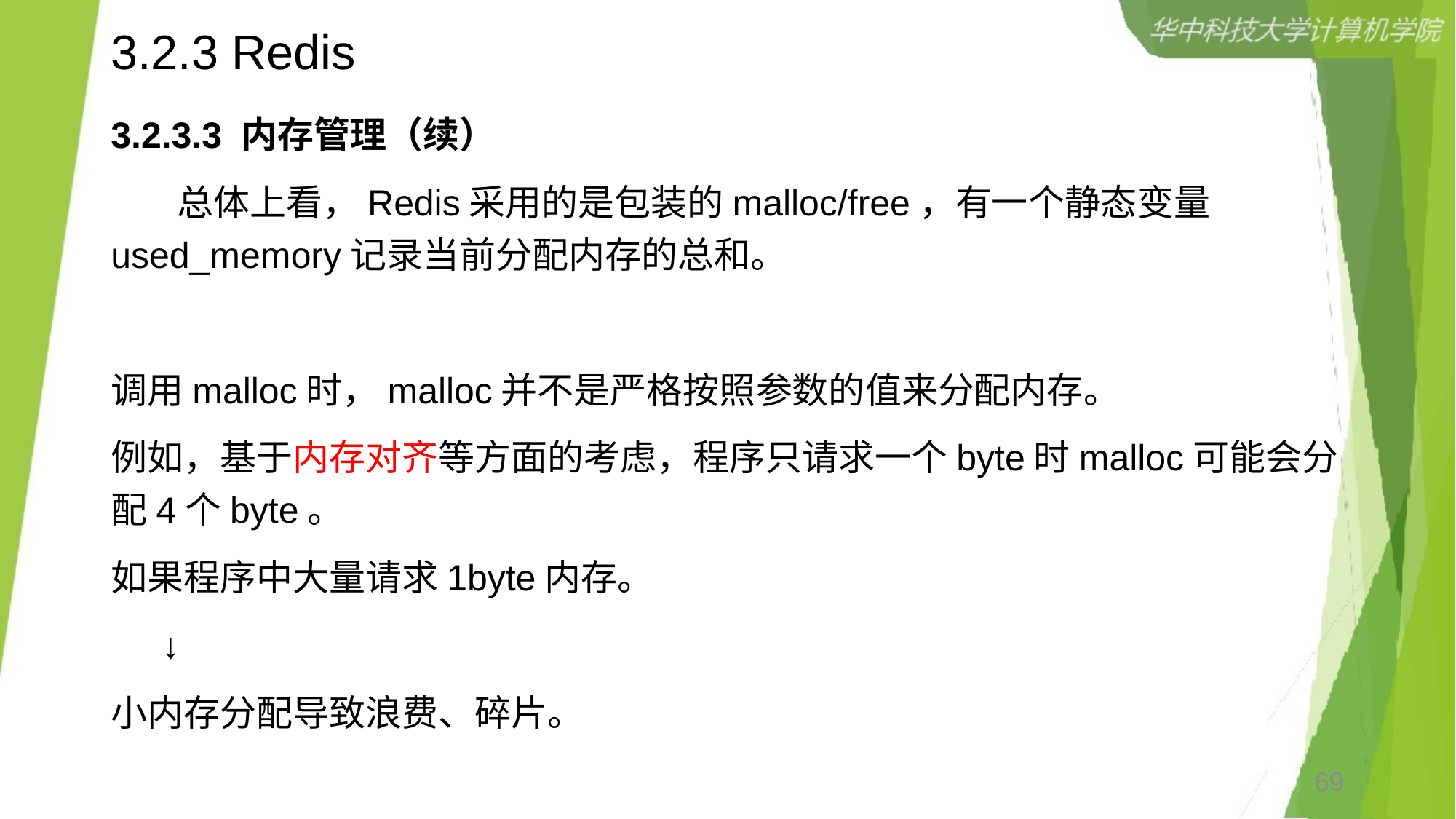

# 3.2.3 Redis
3.2.3.3 内存管理（续）
       总体上看，Redis采用的是包装的malloc/free，有一个静态变量 used_memory记录当前分配内存的总和。

调用malloc时，malloc并不是严格按照参数的值来分配内存。
例如，基于内存对齐等方面的考虑，程序只请求一个byte时malloc可能会分配4个byte。
如果程序中大量请求1byte内存。
     ↓
小内存分配导致浪费、碎片。

69